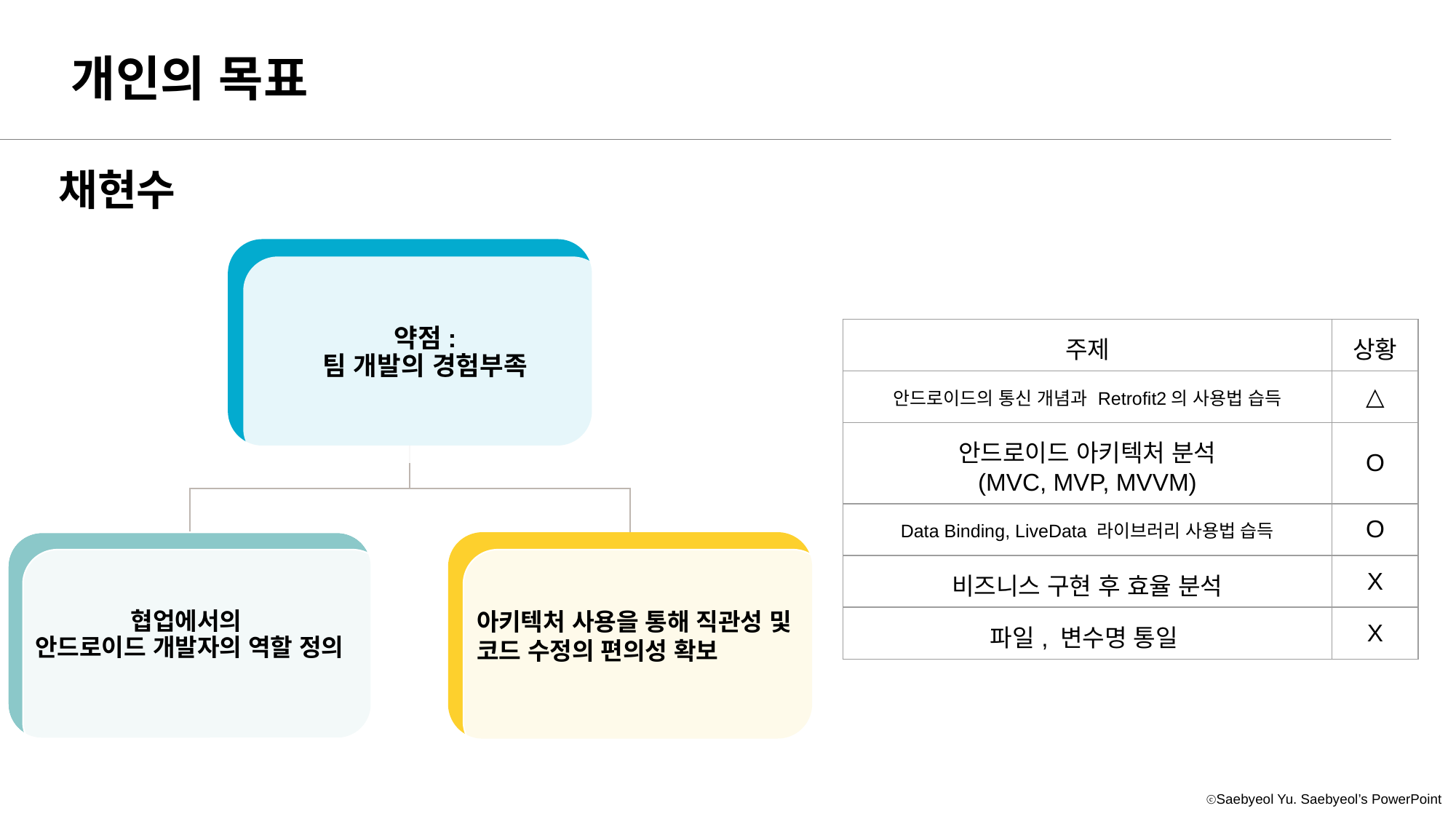

개인의 목표
채현수

약점:
팀 개발의 경험부족

협업에서의
안드로이드 개발자의 역할 정의
아키텍처 사용을 통해 직관성 및 코드 수정의 편의성 확보

| 주제 | 상황 |
| --- | --- |
| 안드로이드의 통신 개념과 Retrofit2의 사용법 습득 | △ |
| 안드로이드 아키텍처 분석 (MVC, MVP, MVVM) | O |
| Data Binding, LiveData 라이브러리 사용법 습득 | O |
| 비즈니스 구현 후 효율 분석 | X |
| 파일, 변수명 통일 | X |